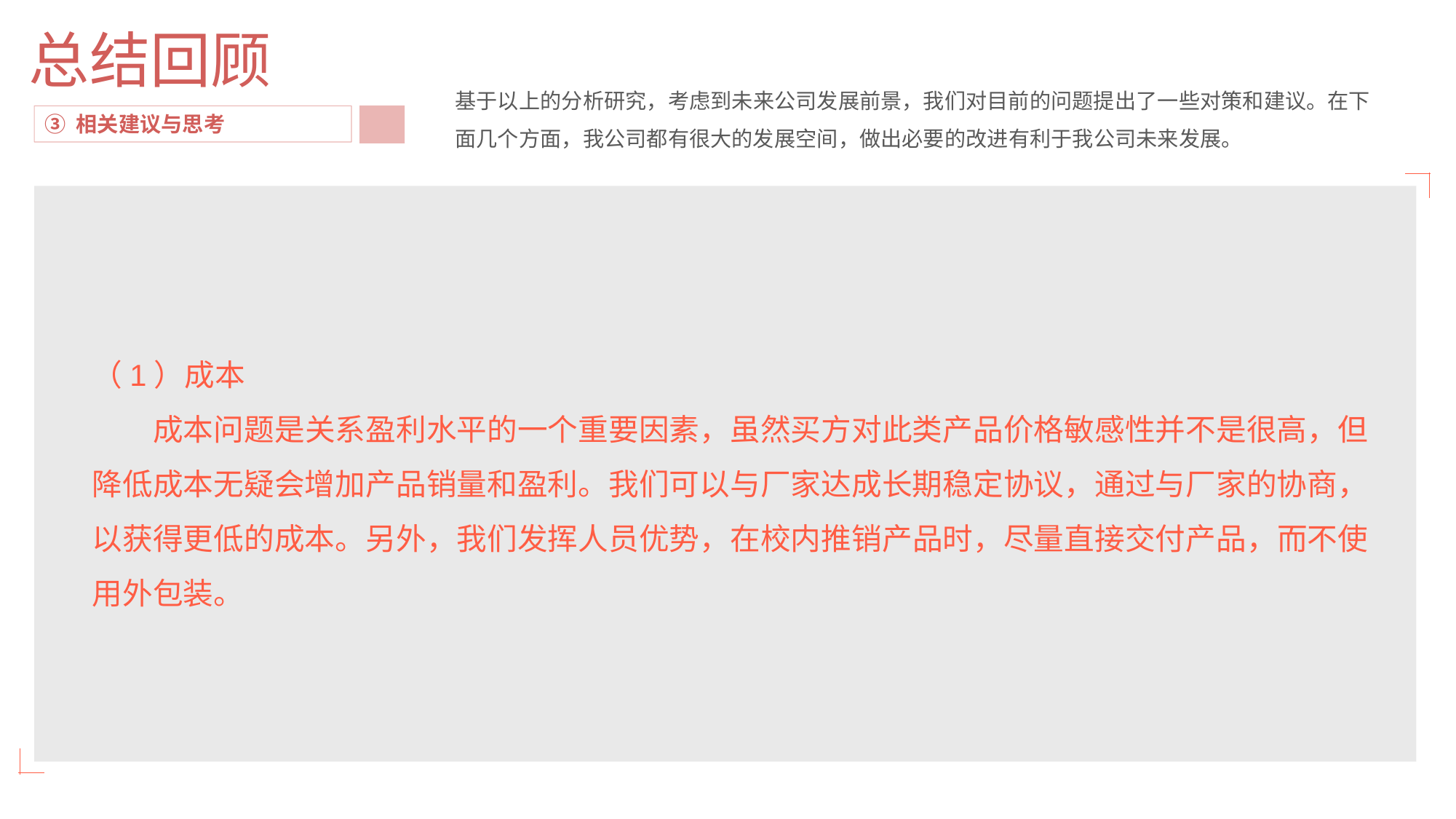

总结回顾
基于以上的分析研究，考虑到未来公司发展前景，我们对目前的问题提出了一些对策和建议。在下面几个方面，我公司都有很大的发展空间，做出必要的改进有利于我公司未来发展。

③ 相关建议与思考

（1）成本
　　成本问题是关系盈利水平的一个重要因素，虽然买方对此类产品价格敏感性并不是很高，但降低成本无疑会增加产品销量和盈利。我们可以与厂家达成长期稳定协议，通过与厂家的协商，以获得更低的成本。另外，我们发挥人员优势，在校内推销产品时，尽量直接交付产品，而不使用外包装。